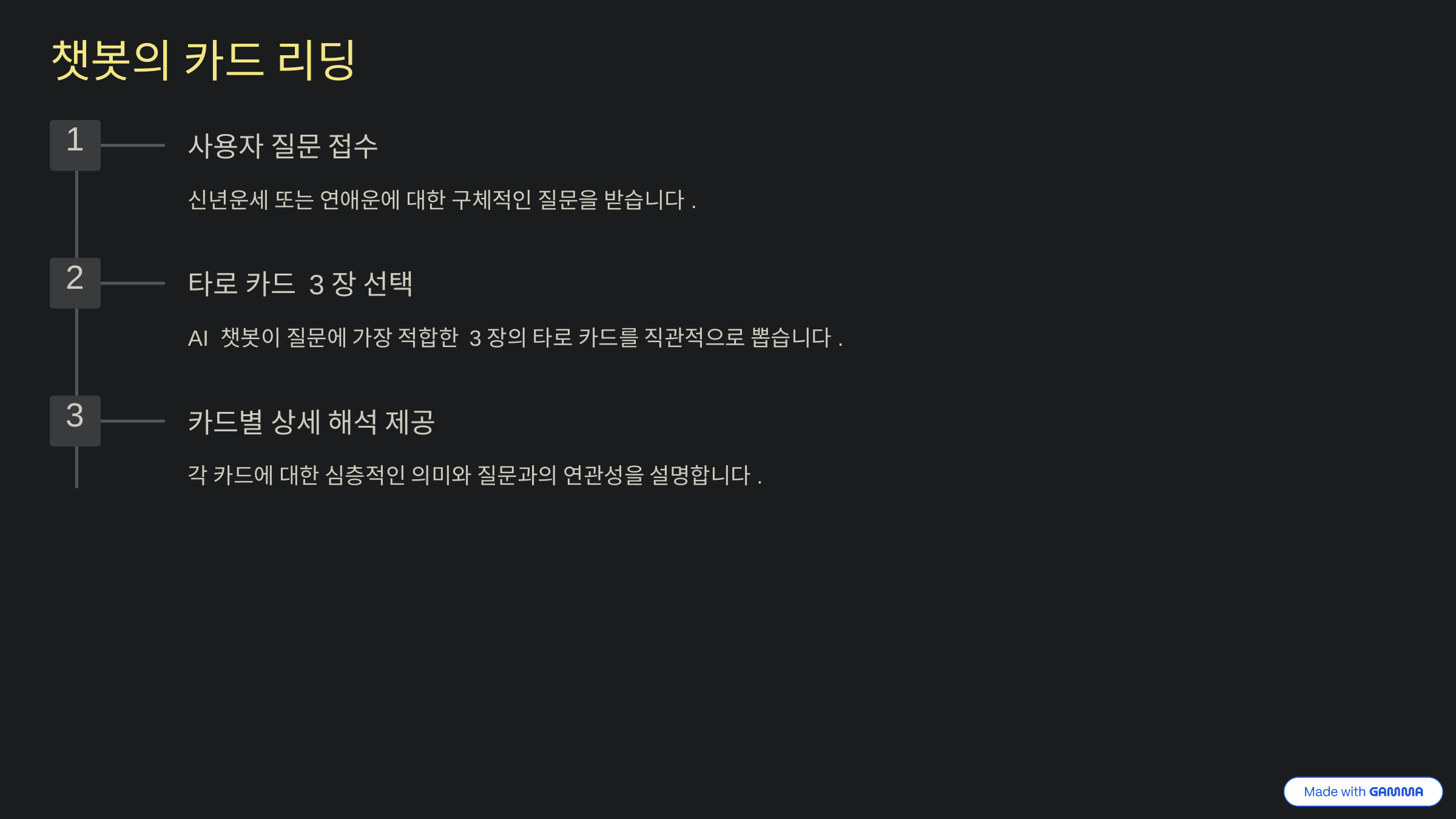

챗봇의 카드 리딩

1
사용자 질문 접수

신년운세 또는 연애운에 대한 구체적인 질문을 받습니다.

2
타로 카드 3장 선택

AI 챗봇이 질문에 가장 적합한 3장의 타로 카드를 직관적으로 뽑습니다.

3
카드별 상세 해석 제공

각 카드에 대한 심층적인 의미와 질문과의 연관성을 설명합니다.